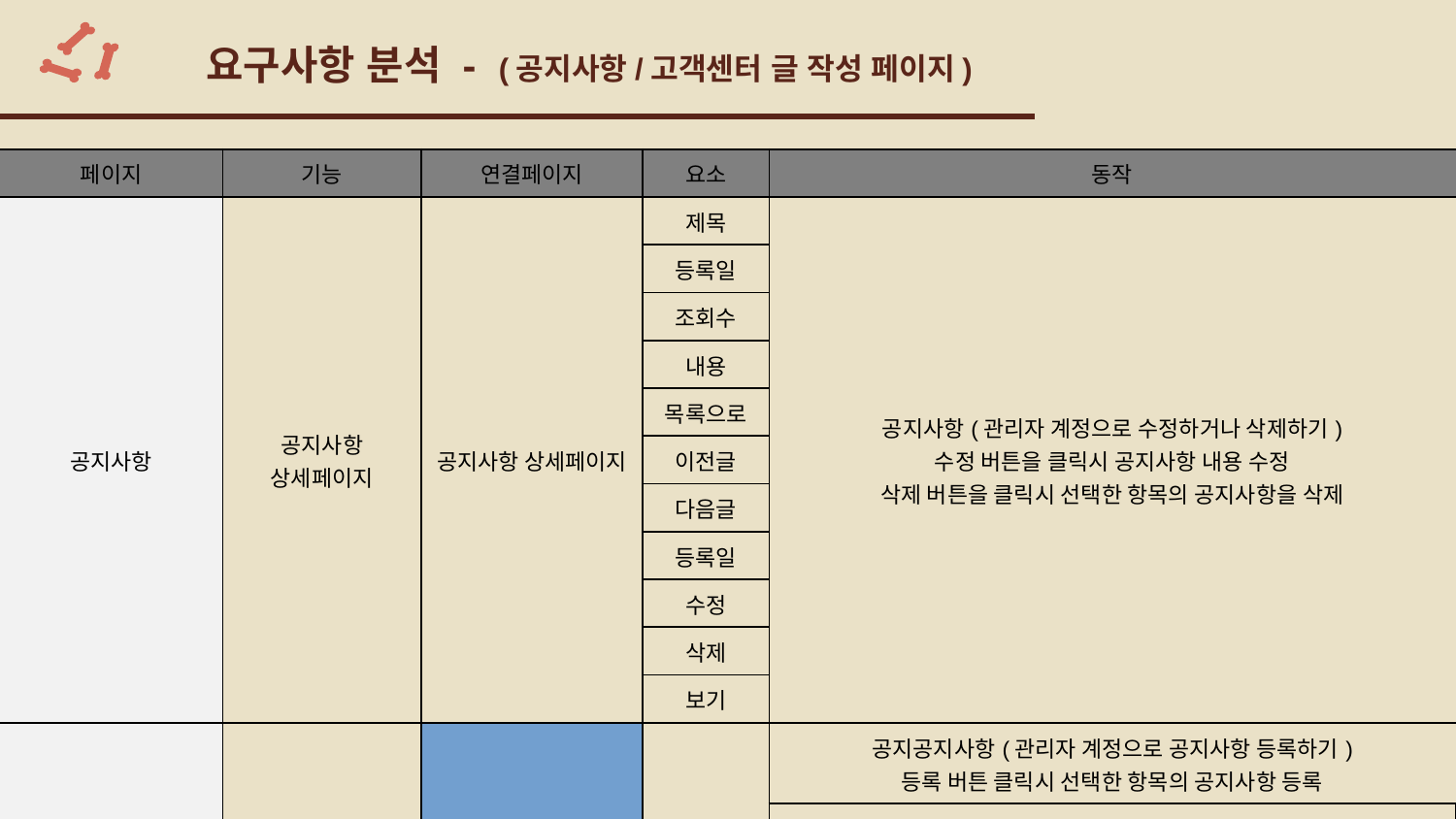

# 요구사항 분석 -  (공지사항/고객센터 글 작성 페이지)

| 페이지 | 기능 |  | 연결페이지 | 요소 | 동작 |
| --- | --- | --- | --- | --- | --- |
| 공지사항 | 공지사항 상세페이지 |  | 공지사항 상세페이지 | 제목 | 공지사항(관리자 계정으로 수정하거나 삭제하기) 수정 버튼을 클릭시 공지사항 내용 수정 삭제 버튼을 클릭시 선택한 항목의 공지사항을 삭제 |
|  |  |  |  | 등록일 |  |
|  |  |  |  | 조회수 |  |
|  |  |  |  | 내용 |  |
|  |  |  |  | 목록으로 |  |
|  |  |  |  | 이전글 |  |
|  |  |  |  | 다음글 |  |
|  |  |  |  | 등록일 |  |
|  |  |  |  | 수정 |  |
|  |  |  |  | 삭제 |  |
|  |  |  |  | 보기 |  |
| 고객센터 | 공지사항 |  | 공지사항 | 공지 | 공지사항(관리자 계정으로 공지사항 등록하기) 등록 버튼 클릭시 선택한 항목의 공지사항 등록 |
|  |  |  |  | 제목 |  |
|  |  |  |  | 등록일 |  |
|  |  |  |  | 페이지수 |  |